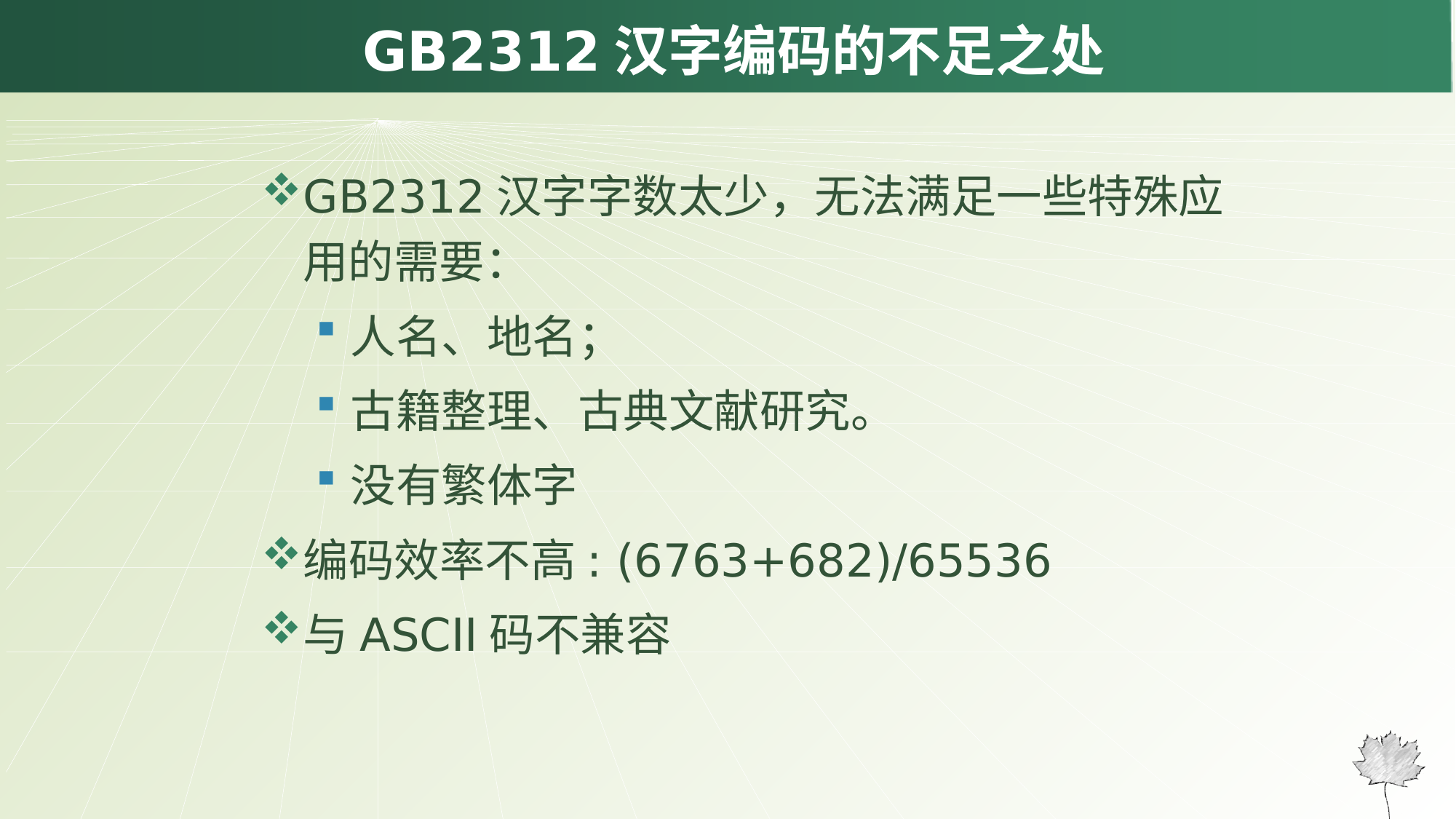

# GB2312汉字编码的不足之处
GB2312汉字字数太少，无法满足一些特殊应用的需要：
人名、地名；
古籍整理、古典文献研究。
没有繁体字
编码效率不高: (6763+682)/65536
与ASCII码不兼容